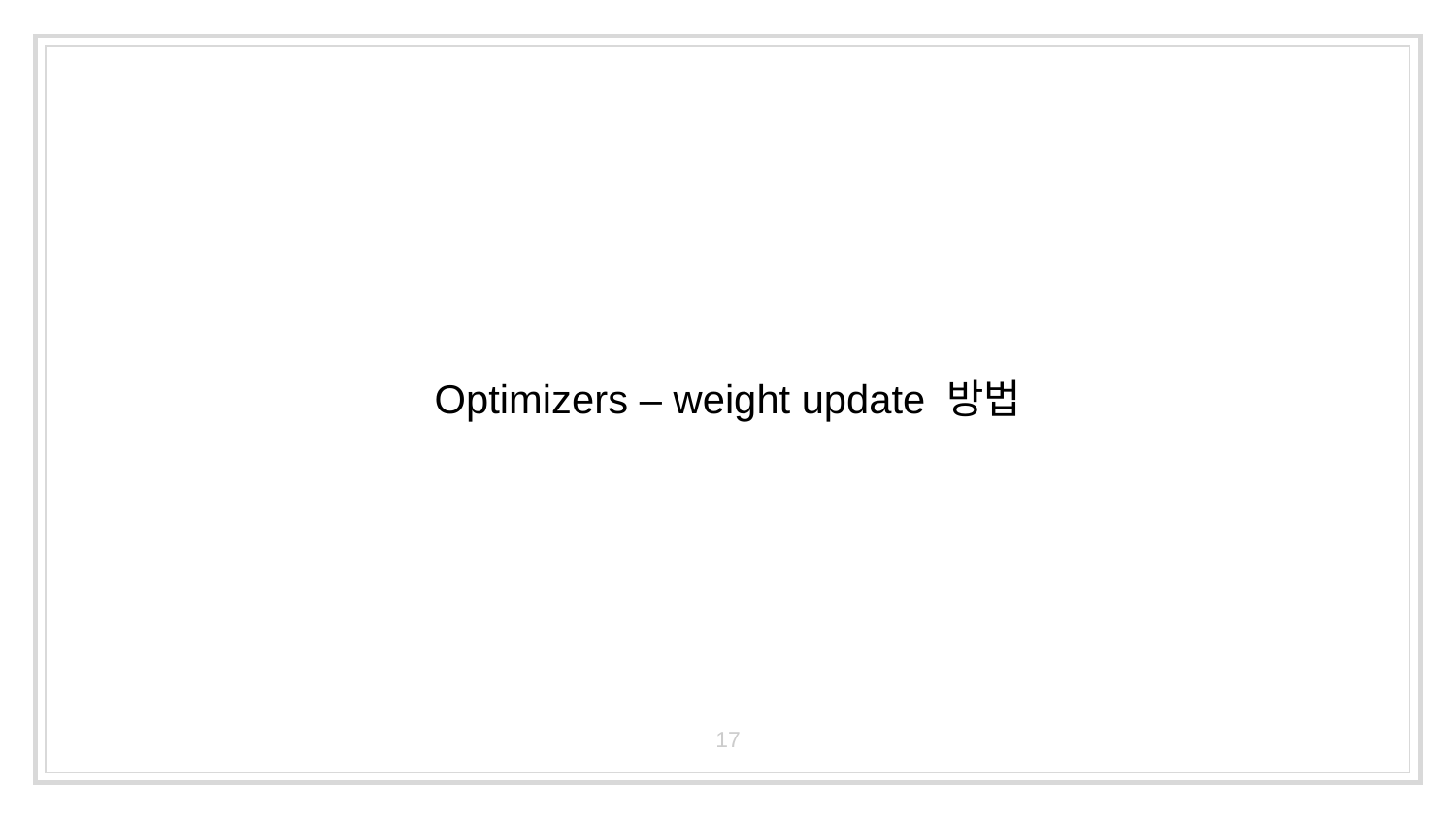

# Optimizers – weight update 방법
17